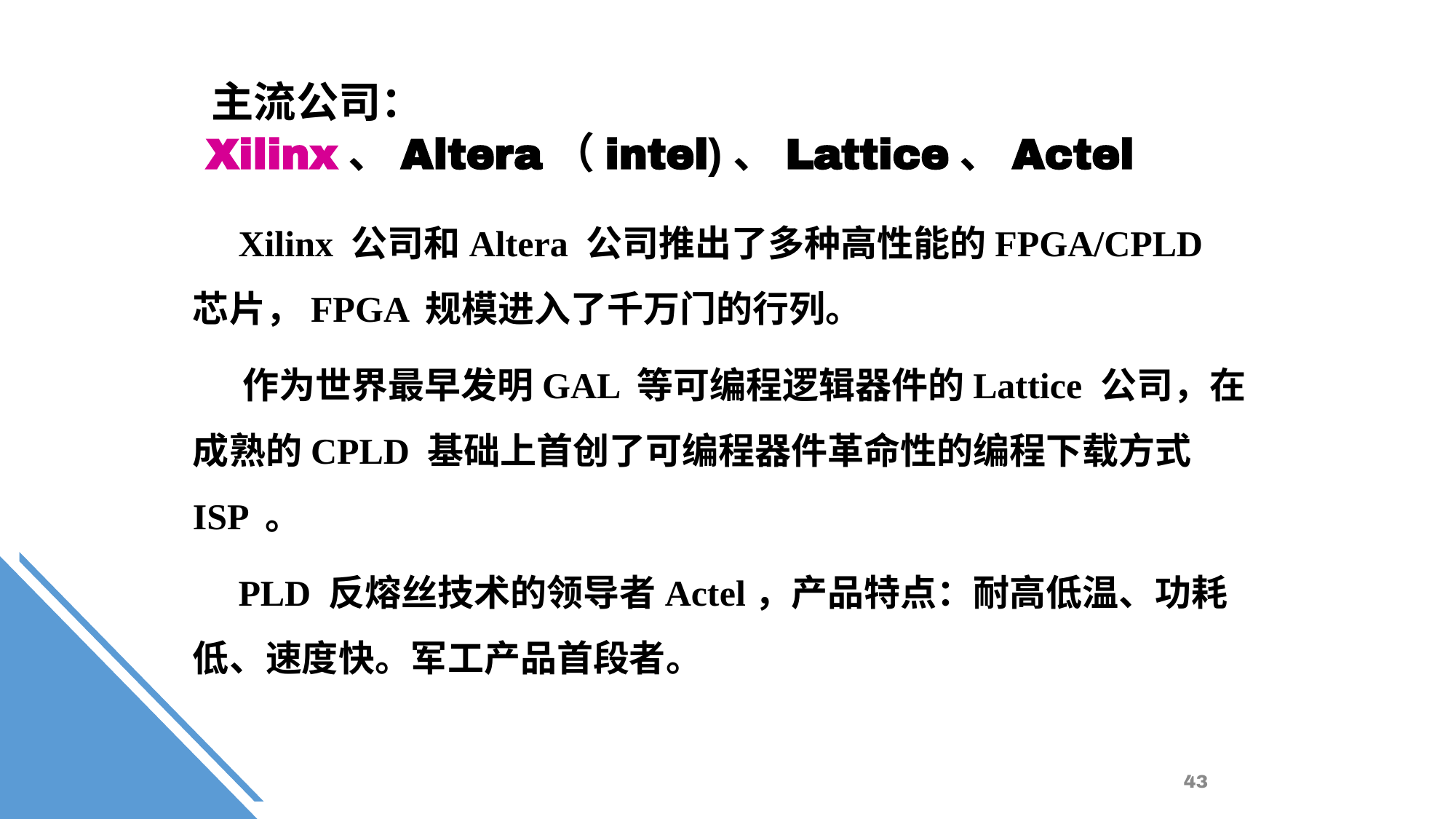

主流公司：
 Xilinx、Altera（intel)、Lattice、Actel

     Xilinx 公司和Altera 公司推出了多种高性能的FPGA/CPLD 芯片，FPGA 规模进入了千万门的行列。
     作为世界最早发明GAL 等可编程逻辑器件的Lattice 公司，在成熟的CPLD 基础上首创了可编程器件革命性的编程下载方式ISP 。
     PLD 反熔丝技术的领导者Actel，产品特点：耐高低温、功耗低、速度快。军工产品首段者。

43